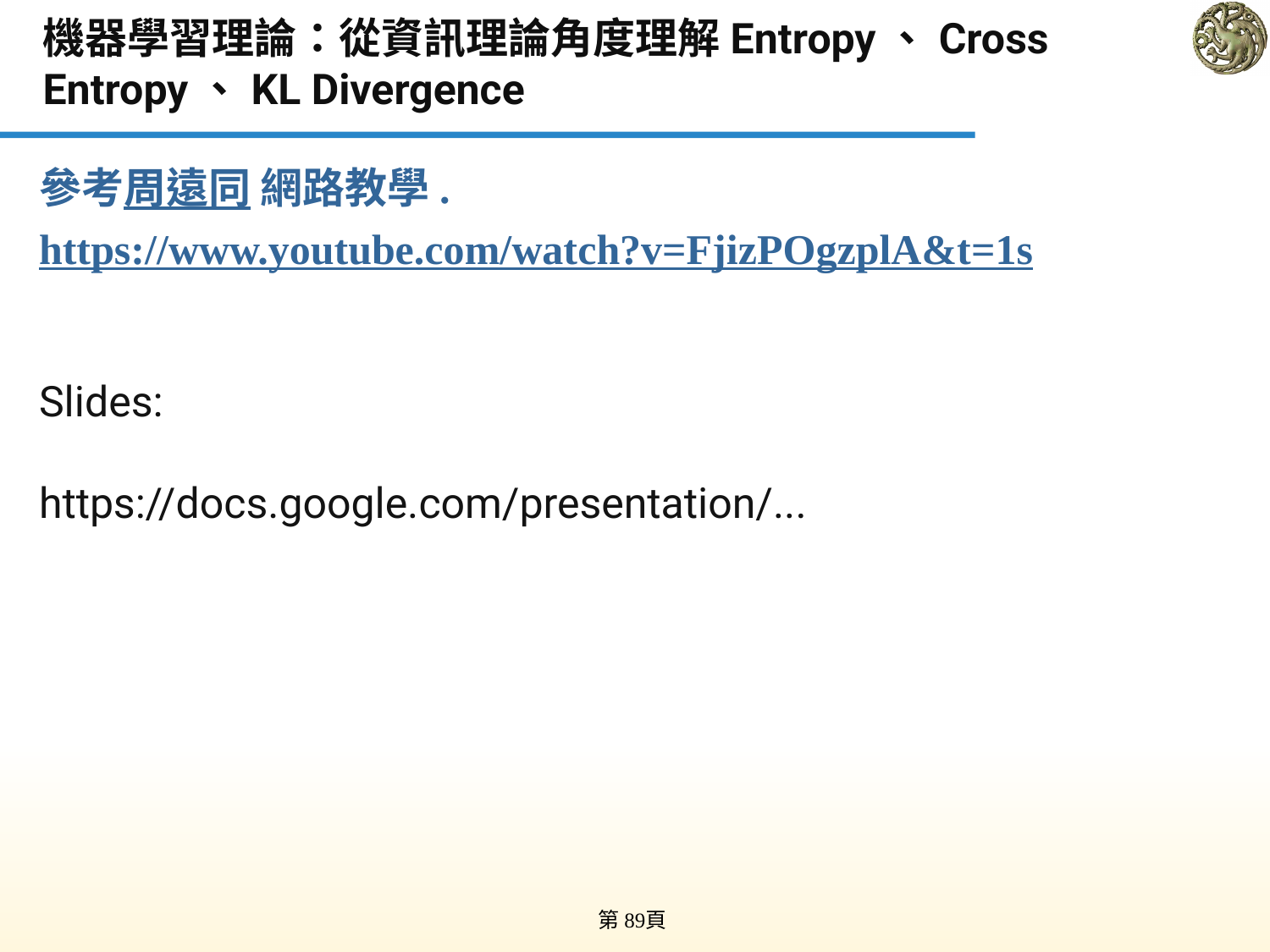

# 機器學習理論：從資訊理論角度理解Entropy、Cross Entropy、KL Divergence
參考周遠同 網路教學.
https://www.youtube.com/watch?v=FjizPOgzplA&t=1s

Slides:

https://docs.google.com/presentation/...